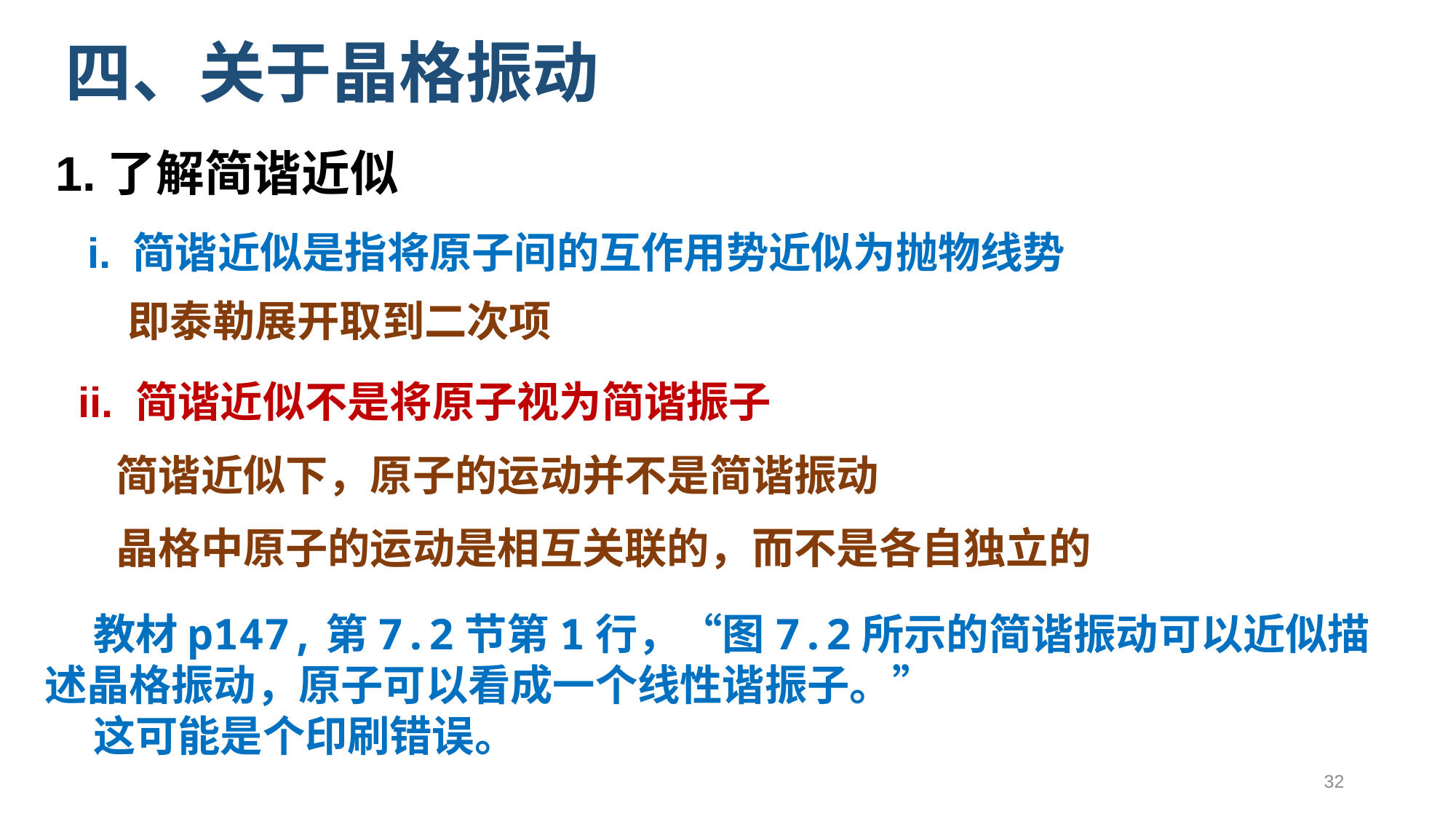

四、关于晶格振动
1.了解简谐近似
i. 简谐近似是指将原子间的互作用势近似为抛物线势
即泰勒展开取到二次项
ii. 简谐近似不是将原子视为简谐振子
简谐近似下，原子的运动并不是简谐振动
晶格中原子的运动是相互关联的，而不是各自独立的
    教材p147,第7.2节第1行，“图7.2所示的简谐振动可以近似描述晶格振动，原子可以看成一个线性谐振子。”
    这可能是个印刷错误。
32